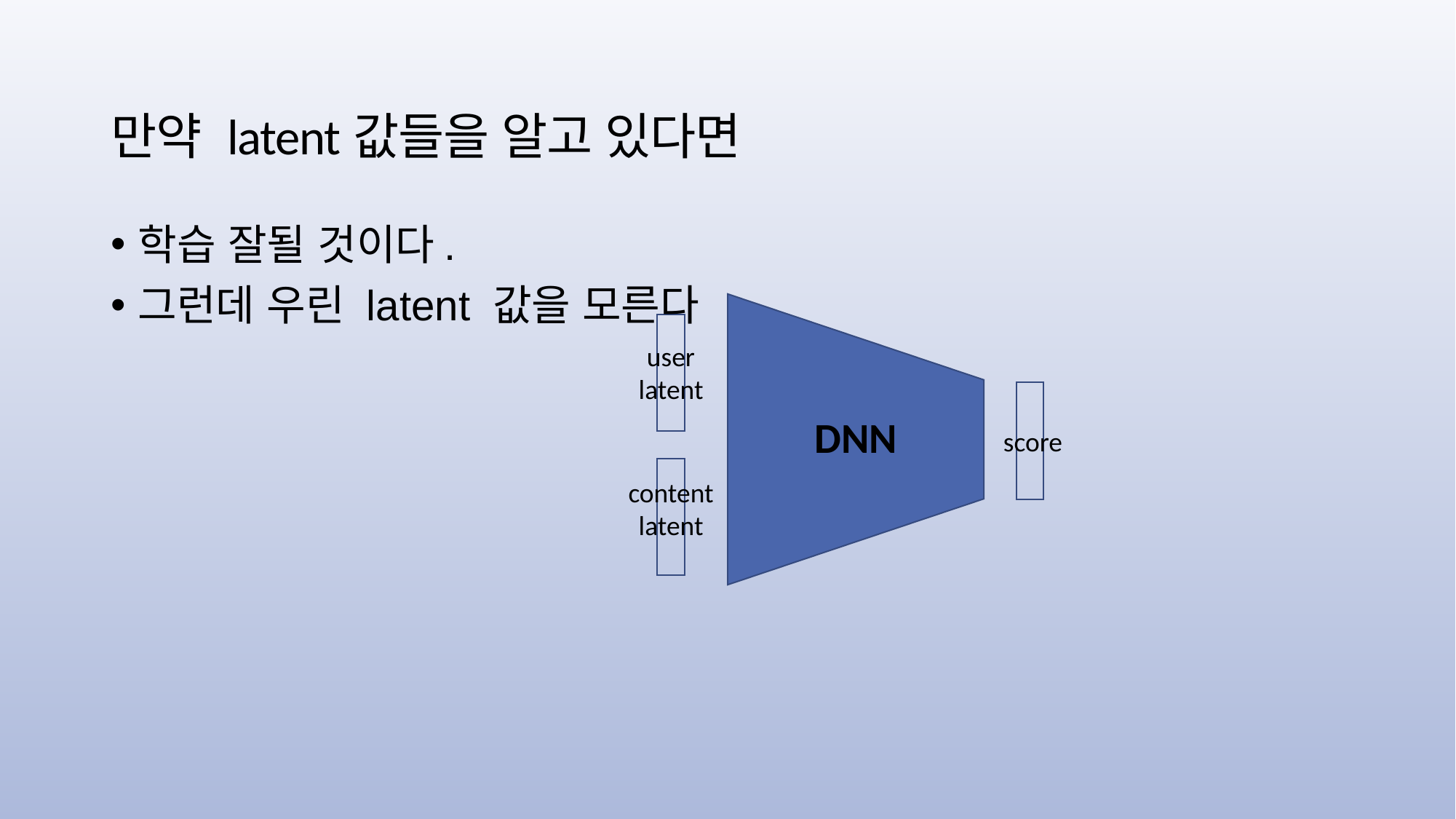

# 만약 latent값들을 알고 있다면
학습 잘될 것이다.
그런데 우린 latent 값을 모른다

user
latent

DNN
score

content
latent